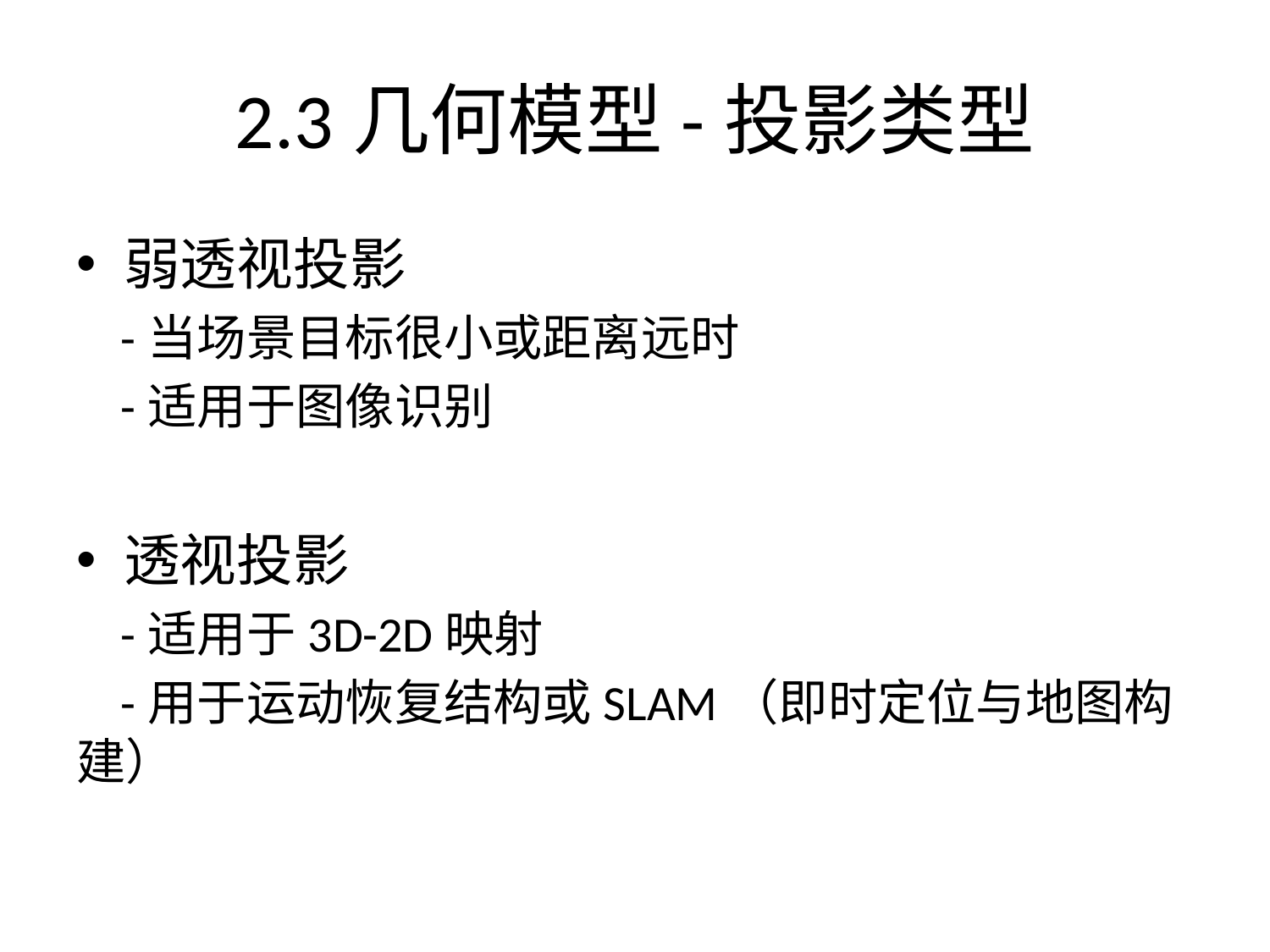

# 2.3几何模型-投影类型
弱透视投影
    -当场景目标很小或距离远时
    -适用于图像识别

透视投影
    -适用于3D-2D映射
    -用于运动恢复结构或SLAM（即时定位与地图构建）